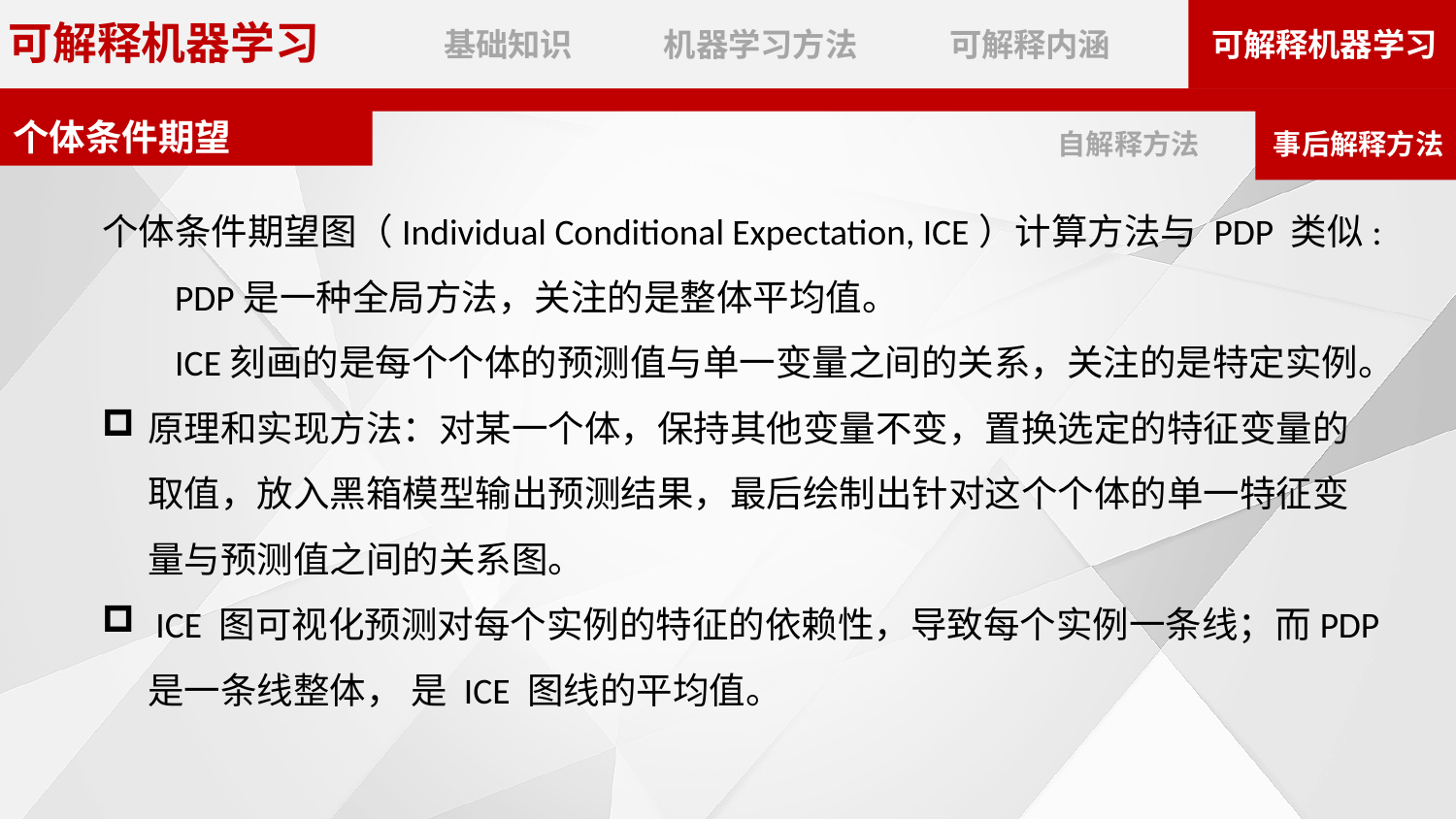

个体条件期望图（Individual Conditional Expectation, ICE）计算方法与 PDP 类似:
PDP是一种全局方法，关注的是整体平均值。
ICE刻画的是每个个体的预测值与单一变量之间的关系，关注的是特定实例。
原理和实现方法：对某一个体，保持其他变量不变，置换选定的特征变量的取值，放入黑箱模型输出预测结果，最后绘制出针对这个个体的单一特征变量与预测值之间的关系图。
 ICE 图可视化预测对每个实例的特征的依赖性，导致每个实例一条线；而PDP是一条线整体， 是 ICE 图线的平均值。